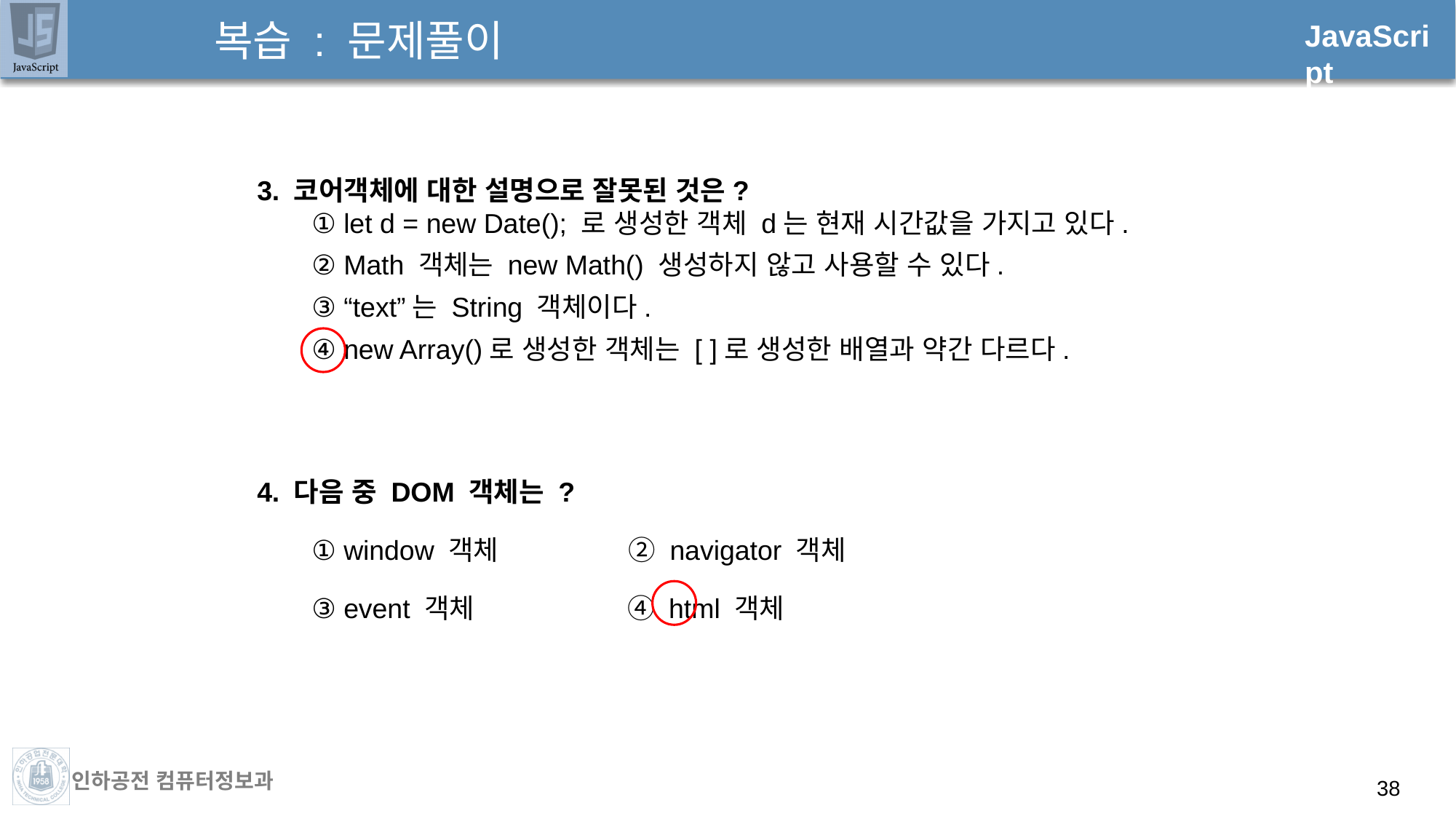

# 복습 : 문제풀이
3. 코어객체에 대한 설명으로 잘못된 것은?
① let d = new Date(); 로 생성한 객체 d는 현재 시간값을 가지고 있다.
② Math 객체는 new Math() 생성하지 않고 사용할 수 있다.
③ “text”는 String 객체이다.
④ new Array()로 생성한 객체는 [ ]로 생성한 배열과 약간 다르다.

4. 다음 중 DOM 객체는 ?
① window 객체                 ② navigator 객체
③ event 객체                    ④ html 객체